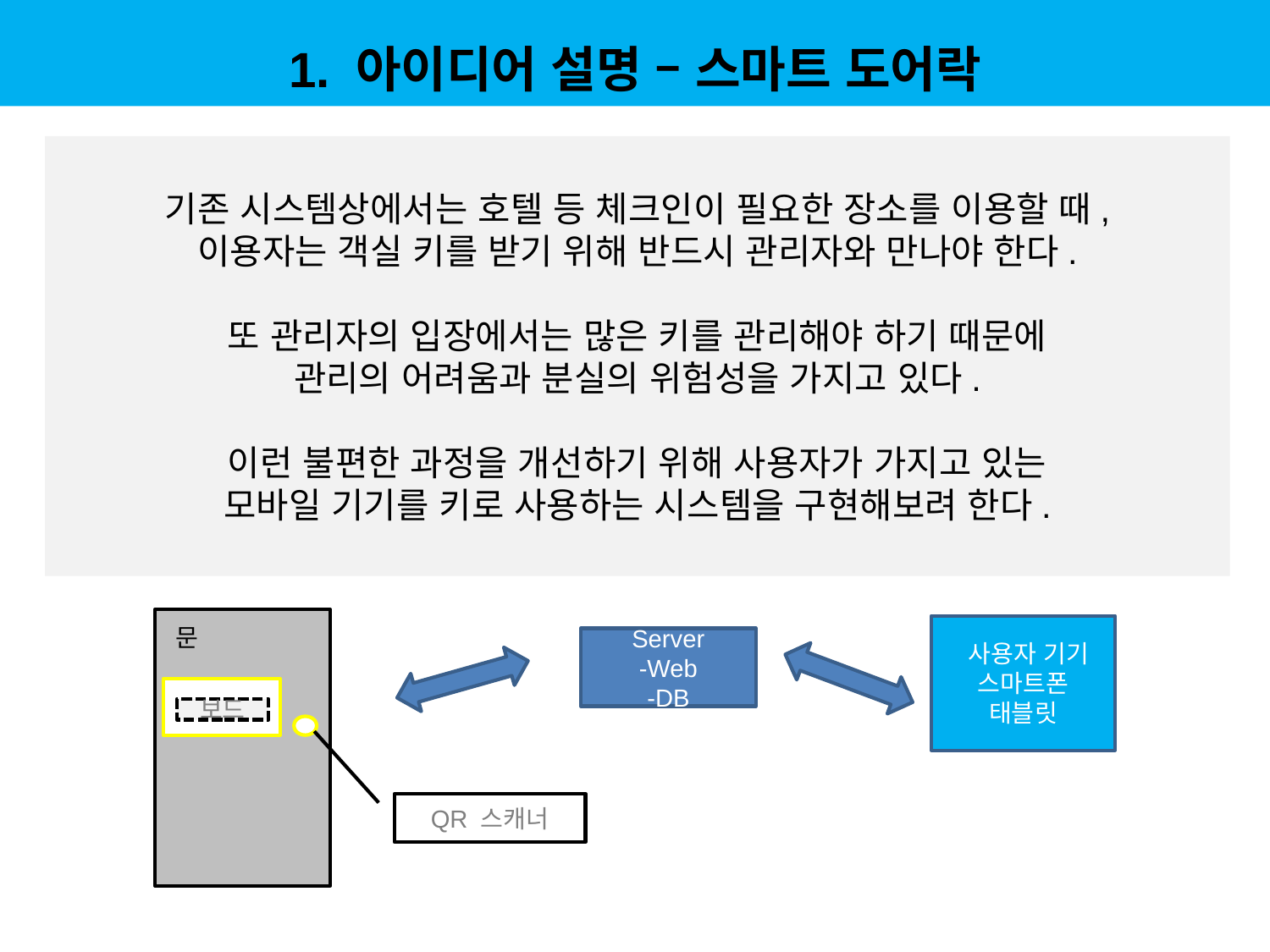

1. 아이디어 설명 – 스마트 도어락
기존 시스템상에서는 호텔 등 체크인이 필요한 장소를 이용할 때,
이용자는 객실 키를 받기 위해 반드시 관리자와 만나야 한다.

또 관리자의 입장에서는 많은 키를 관리해야 하기 때문에
관리의 어려움과 분실의 위험성을 가지고 있다.

이런 불편한 과정을 개선하기 위해 사용자가 가지고 있는
모바일 기기를 키로 사용하는 시스템을 구현해보려 한다.

문
 사용자 기기
스마트폰
태블릿
Server
-Web
-DB

보드

QR 스캐너